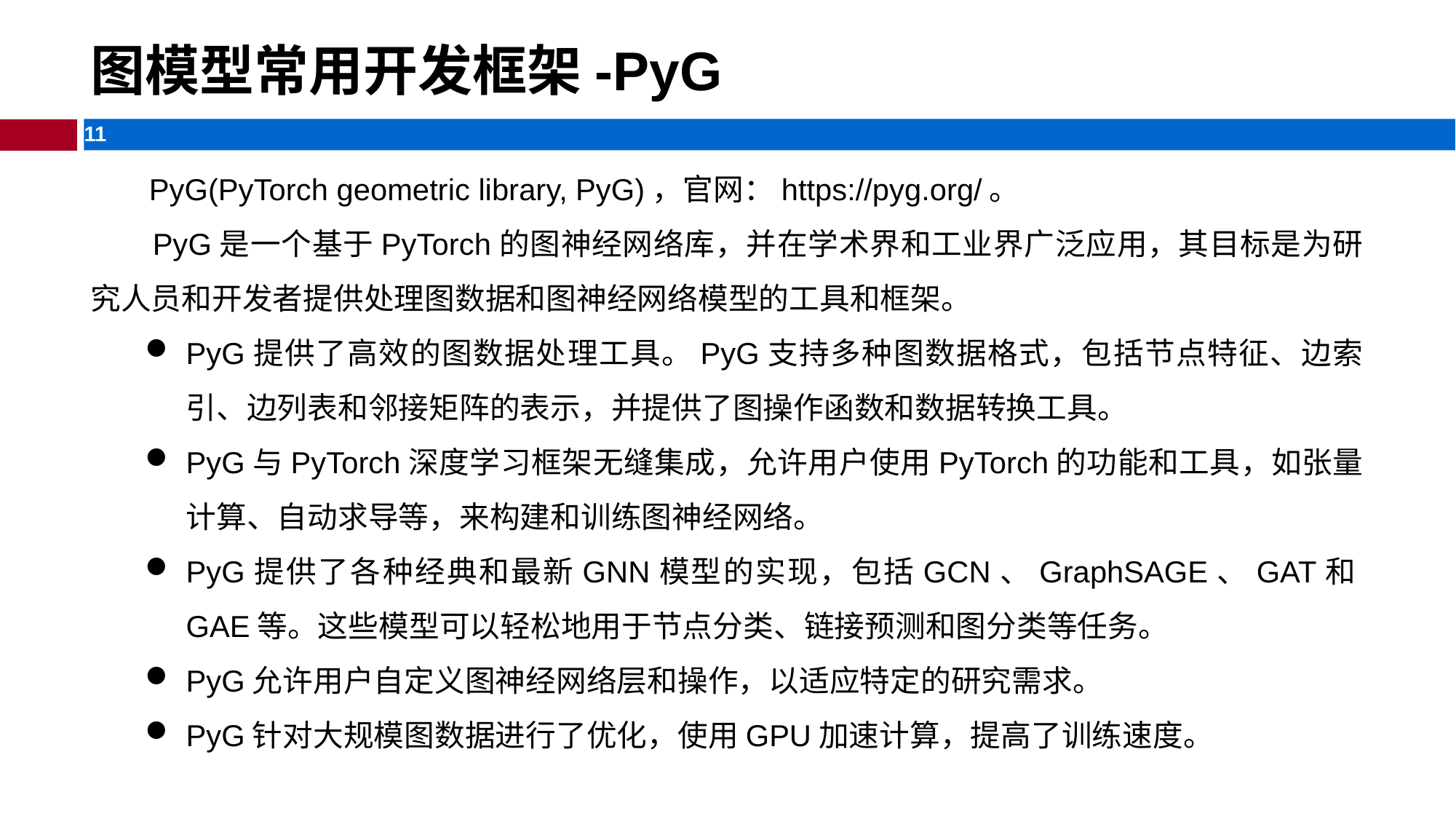

# 图模型常用开发框架-PyG
       PyG(PyTorch geometric library, PyG)，官网：https://pyg.org/。
       PyG是一个基于PyTorch的图神经网络库，并在学术界和工业界广泛应用，其目标是为研究人员和开发者提供处理图数据和图神经网络模型的工具和框架。
PyG提供了高效的图数据处理工具。PyG支持多种图数据格式，包括节点特征、边索引、边列表和邻接矩阵的表示，并提供了图操作函数和数据转换工具。
PyG与PyTorch深度学习框架无缝集成，允许用户使用PyTorch的功能和工具，如张量计算、自动求导等，来构建和训练图神经网络。
PyG提供了各种经典和最新GNN模型的实现，包括GCN、GraphSAGE、GAT和GAE等。这些模型可以轻松地用于节点分类、链接预测和图分类等任务。
PyG允许用户自定义图神经网络层和操作，以适应特定的研究需求。
PyG针对大规模图数据进行了优化，使用GPU加速计算，提高了训练速度。